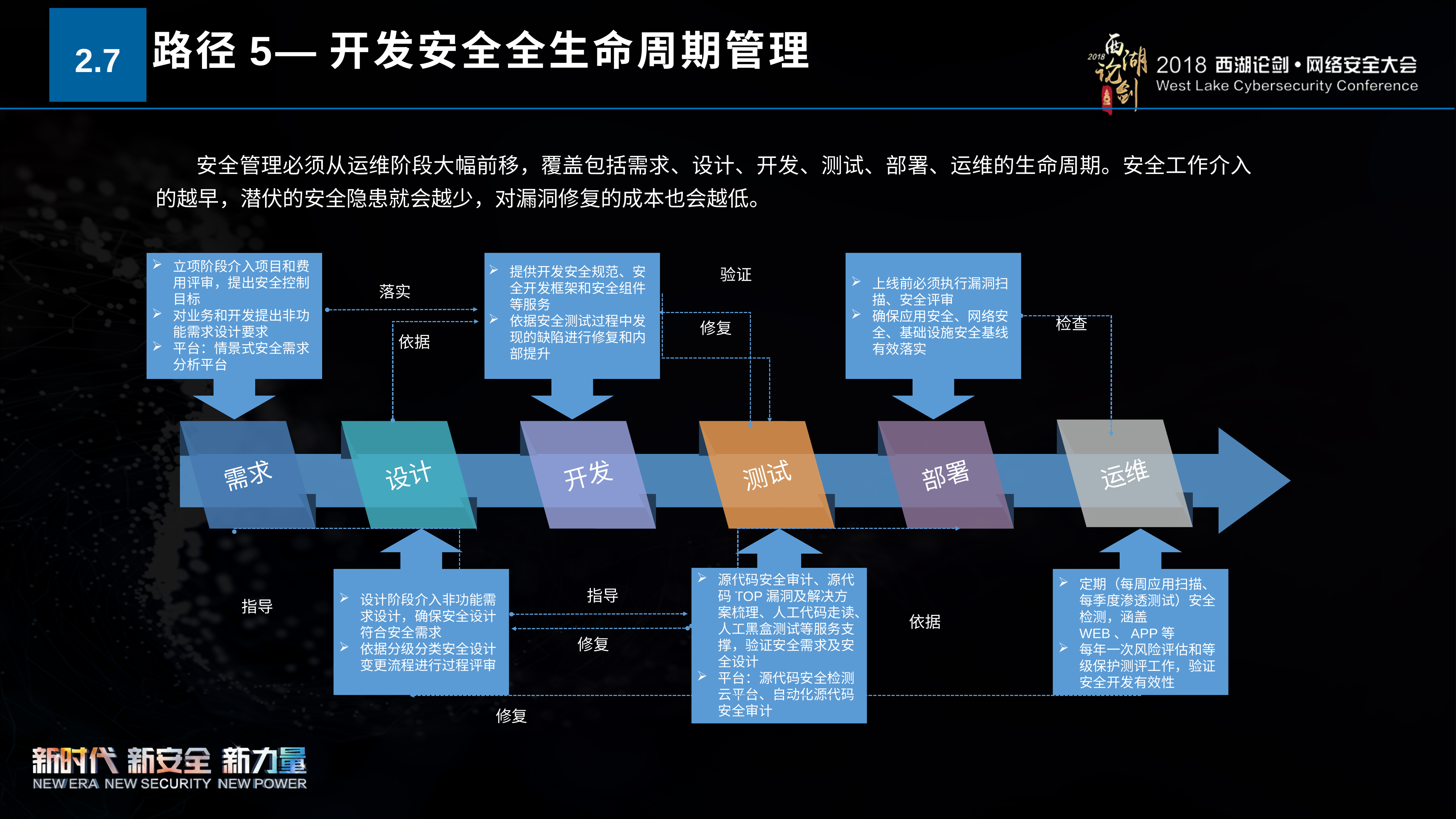

2.7
路径5—开发安全全生命周期管理
       安全管理必须从运维阶段大幅前移，覆盖包括需求、设计、开发、测试、部署、运维的生命周期。安全工作介入的越早，潜伏的安全隐患就会越少，对漏洞修复的成本也会越低。

上线前必须执行漏洞扫描、安全评审
确保应用安全、网络安全、基础设施安全基线有效落实

提供开发安全规范、安全开发框架和安全组件等服务
依据安全测试过程中发现的缺陷进行修复和内部提升

立项阶段介入项目和费用评审，提出安全控制目标
对业务和开发提出非功能需求设计要求
平台：情景式安全需求分析平台
验证
落实
检查
修复
依据
运维
设计
需求
开发
部署
测试

源代码安全审计、源代码TOP漏洞及解决方案梳理、人工代码走读、人工黑盒测试等服务支撑，验证安全需求及安全设计
平台：源代码安全检测云平台、自动化源代码安全审计

定期（每周应用扫描、每季度渗透测试）安全检测，涵盖WEB、APP等
每年一次风险评估和等级保护测评工作，验证安全开发有效性

设计阶段介入非功能需求设计，确保安全设计符合安全需求
依据分级分类安全设计变更流程进行过程评审
指导
指导
依据
修复
修复